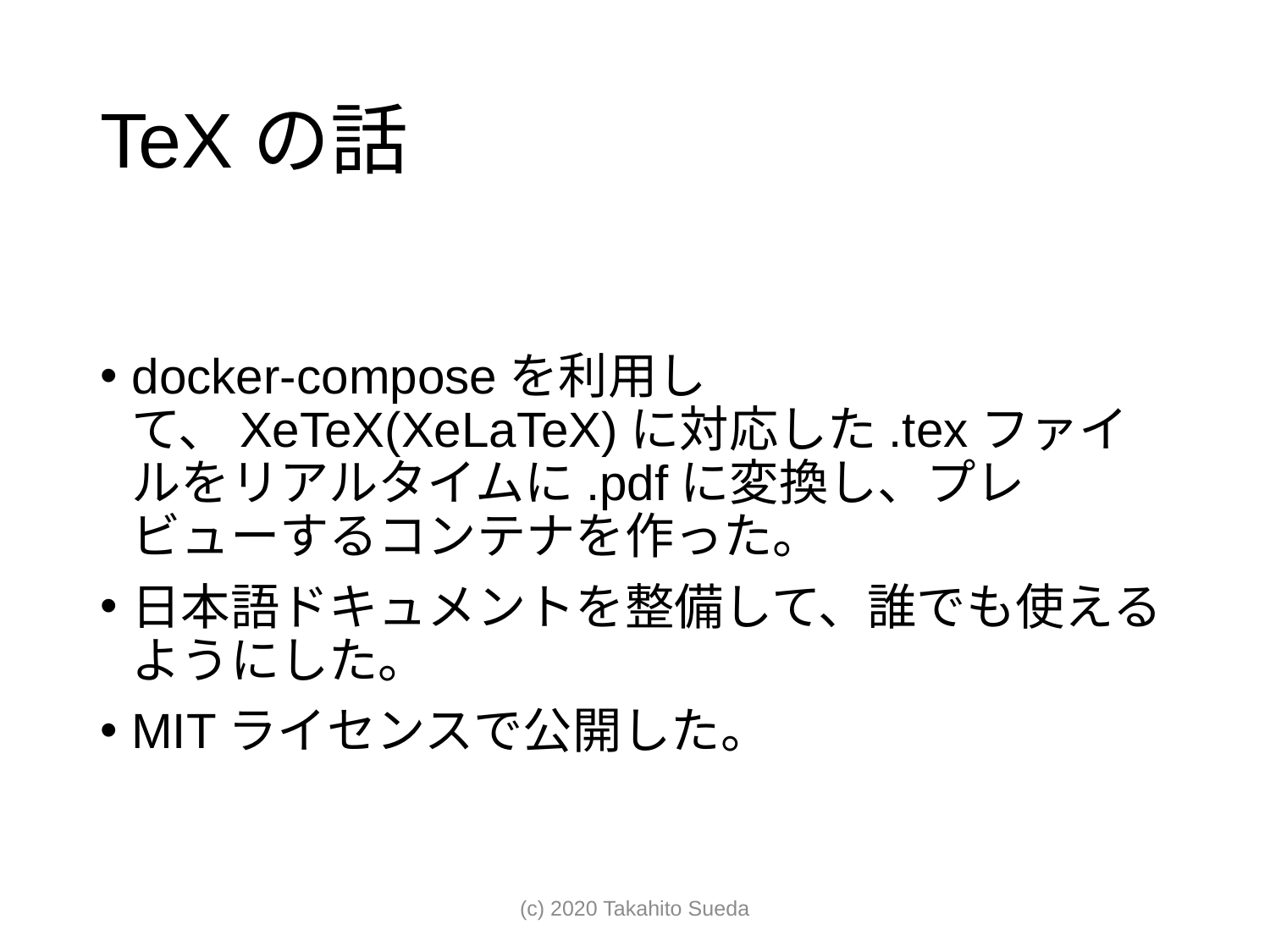

# TeXの話
docker-composeを利用して、XeTeX(XeLaTeX)に対応した.texファイルをリアルタイムに.pdfに変換し、プレビューするコンテナを作った。
日本語ドキュメントを整備して、誰でも使えるようにした。
MITライセンスで公開した。
(c) 2020 Takahito Sueda